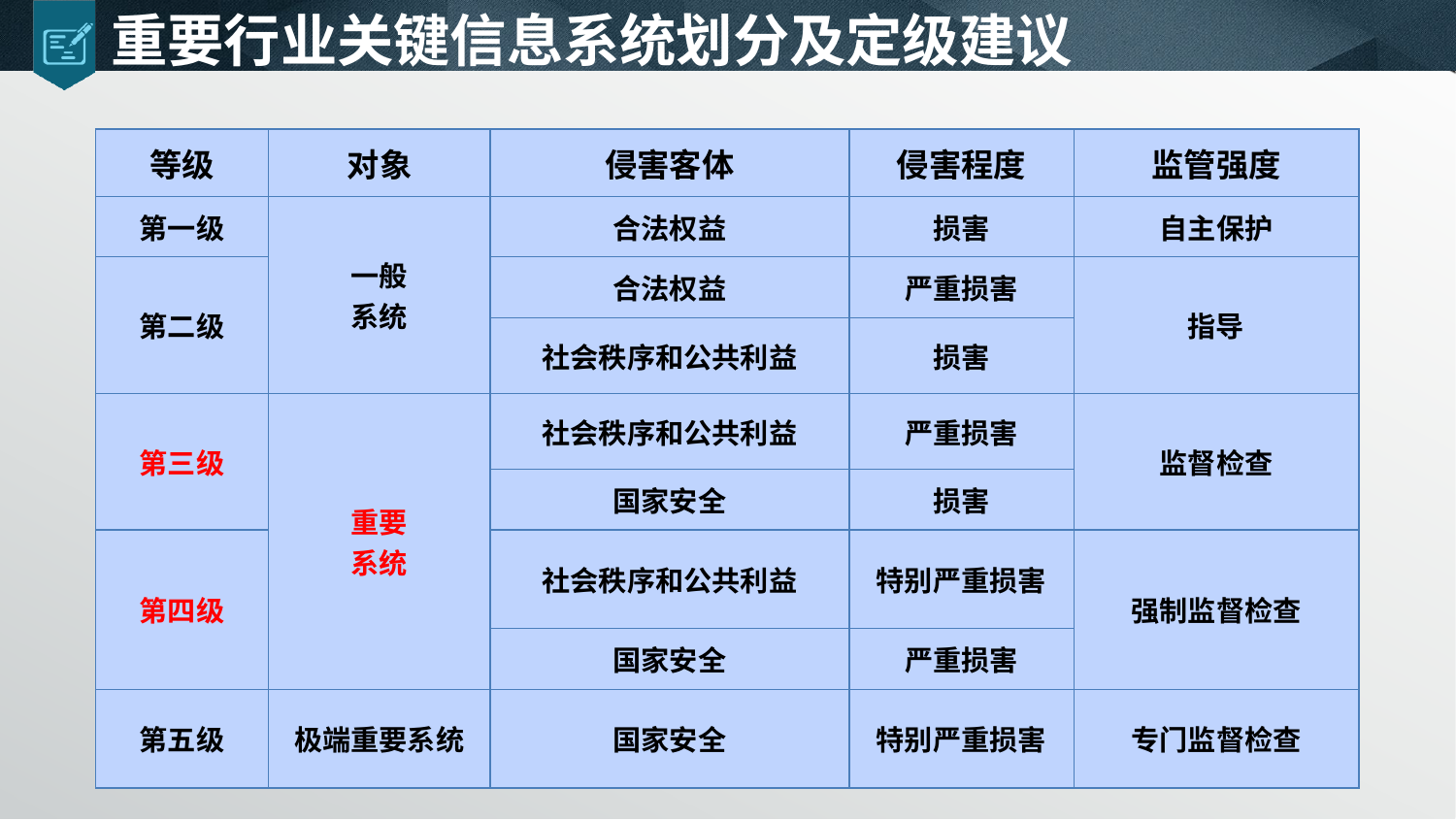

# 重要行业关键信息系统划分及定级建议
| 等级 | 对象 | 侵害客体 | 侵害程度 | 监管强度 |
| --- | --- | --- | --- | --- |
| 第一级 | 一般 系统 | 合法权益 | 损害 | 自主保护 |
| 第二级 |  | 合法权益 | 严重损害 | 指导 |
|  |  | 社会秩序和公共利益 | 损害 |  |
| 第三级 | 重要 系统 | 社会秩序和公共利益 | 严重损害 | 监督检查 |
|  |  | 国家安全 | 损害 |  |
| 第四级 |  | 社会秩序和公共利益 | 特别严重损害 | 强制监督检查 |
|  |  | 国家安全 | 严重损害 |  |
| 第五级 | 极端重要系统 | 国家安全 | 特别严重损害 | 专门监督检查 |